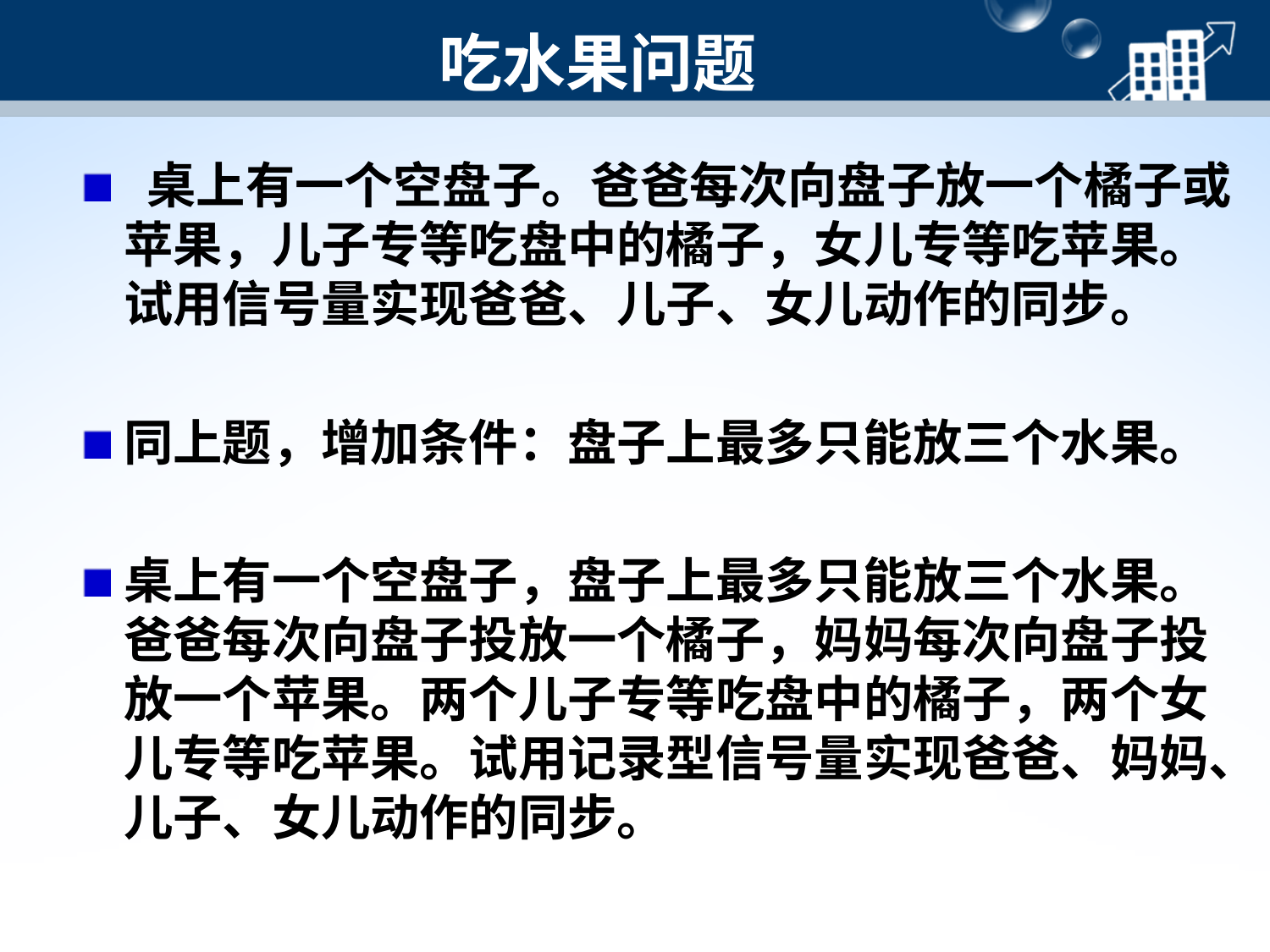

# 吃水果问题
 桌上有一个空盘子。爸爸每次向盘子放一个橘子或苹果，儿子专等吃盘中的橘子，女儿专等吃苹果。试用信号量实现爸爸、儿子、女儿动作的同步。

同上题，增加条件：盘子上最多只能放三个水果。

桌上有一个空盘子，盘子上最多只能放三个水果。爸爸每次向盘子投放一个橘子，妈妈每次向盘子投放一个苹果。两个儿子专等吃盘中的橘子，两个女儿专等吃苹果。试用记录型信号量实现爸爸、妈妈、儿子、女儿动作的同步。